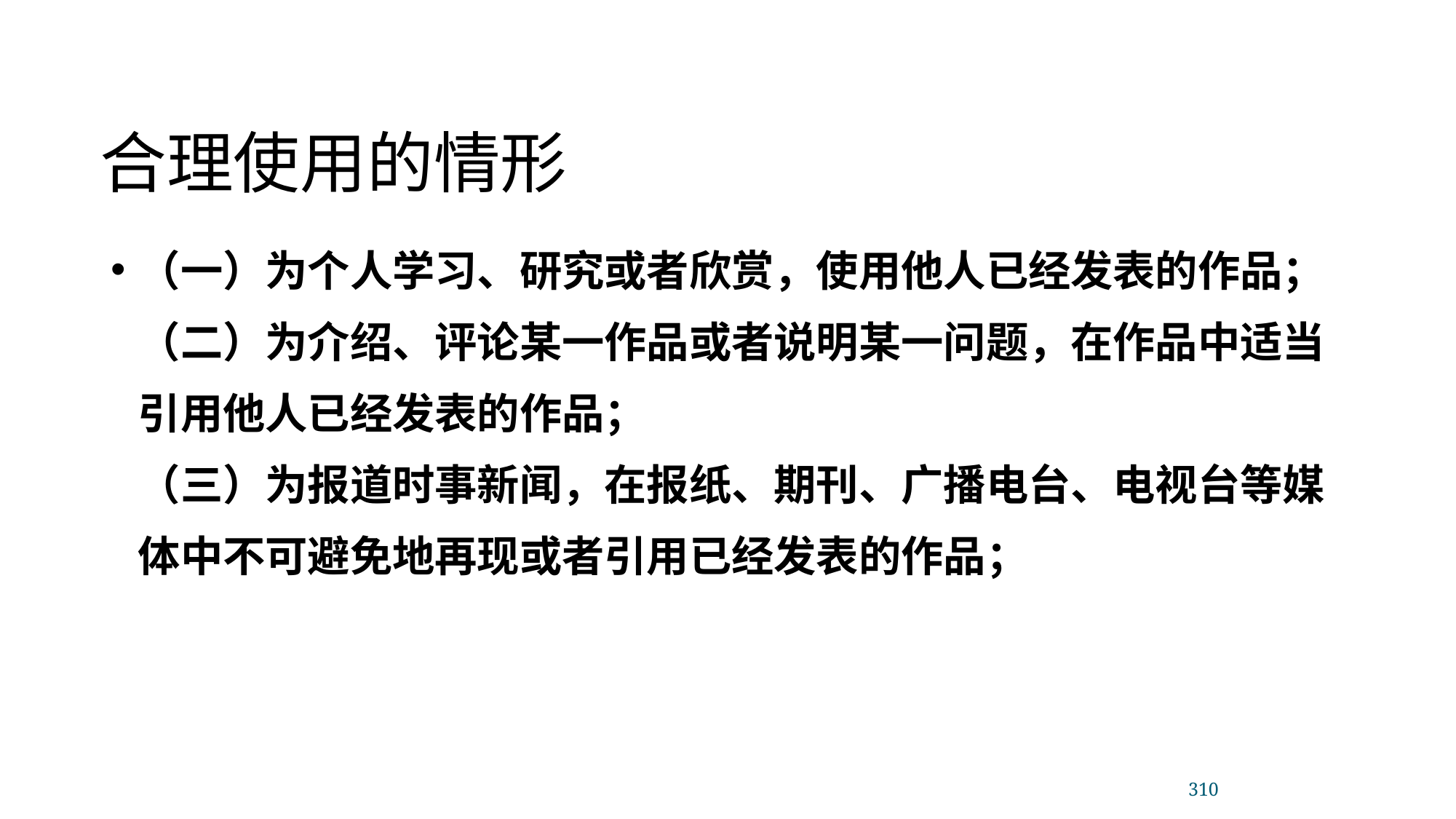

合理使用的情形
（一）为个人学习、研究或者欣赏，使用他人已经发表的作品；
（二）为介绍、评论某一作品或者说明某一问题，在作品中适当引用他人已经发表的作品；
（三）为报道时事新闻，在报纸、期刊、广播电台、电视台等媒体中不可避免地再现或者引用已经发表的作品；
310